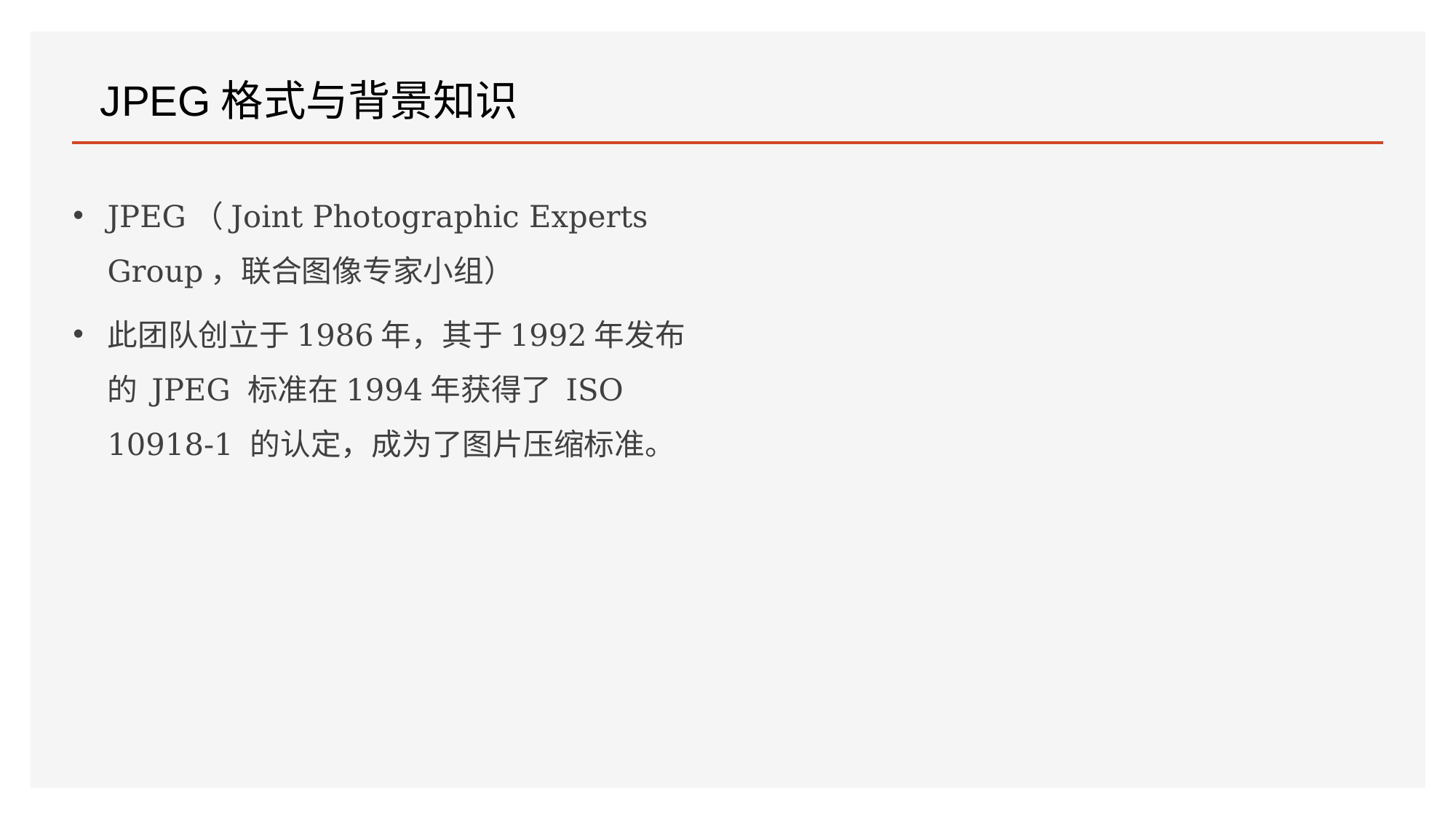

# JPEG格式与背景知识
JPEG（Joint Photographic Experts Group，联合图像专家小组）
此团队创立于1986年，其于1992年发布的 JPEG 标准在1994年获得了 ISO 10918-1 的认定，成为了图片压缩标准。